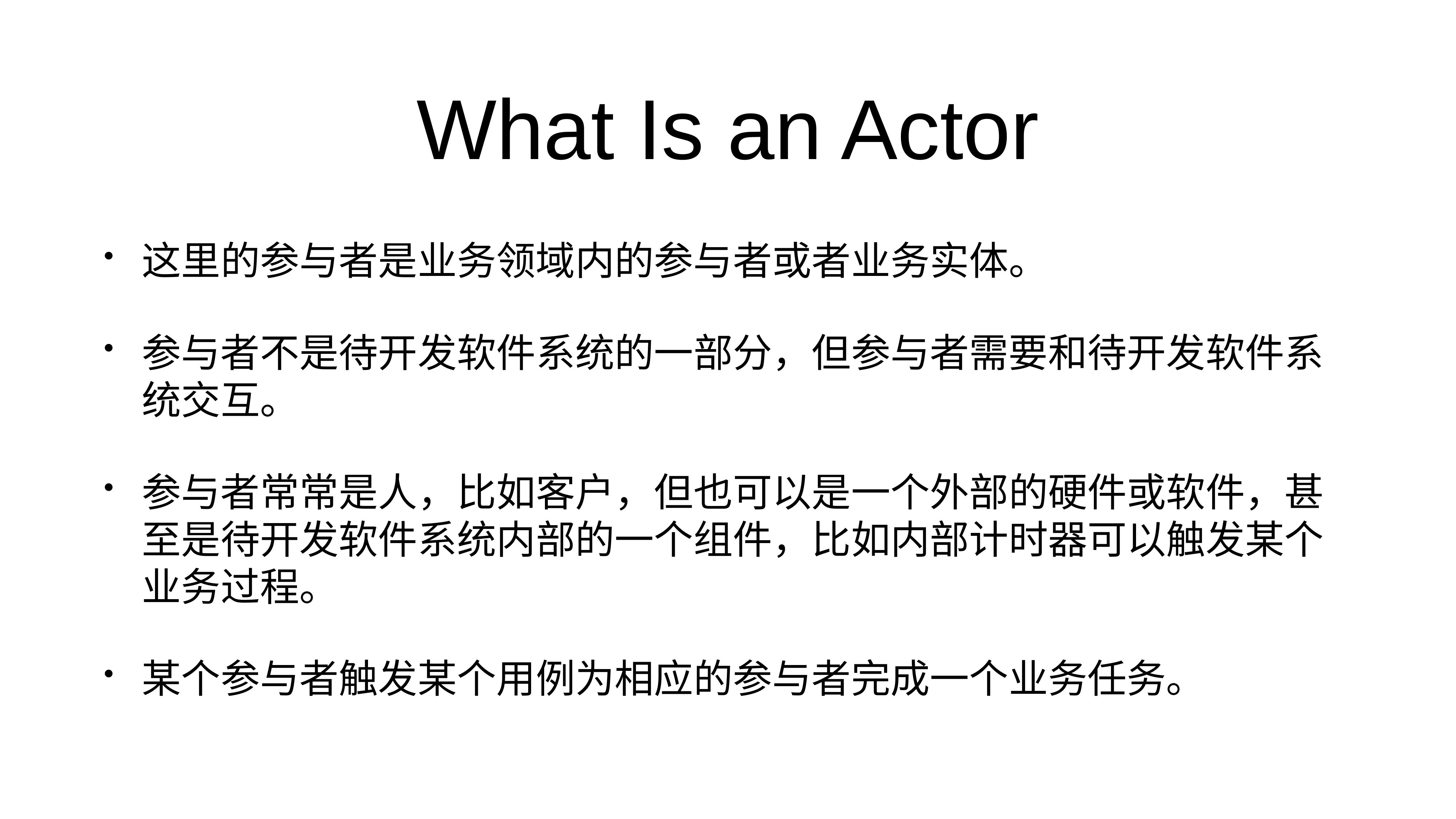

# What Is an Actor
这里的参与者是业务领域内的参与者或者业务实体。
参与者不是待开发软件系统的一部分，但参与者需要和待开发软件系统交互。
参与者常常是人，比如客户，但也可以是一个外部的硬件或软件，甚至是待开发软件系统内部的一个组件，比如内部计时器可以触发某个业务过程。
某个参与者触发某个用例为相应的参与者完成一个业务任务。